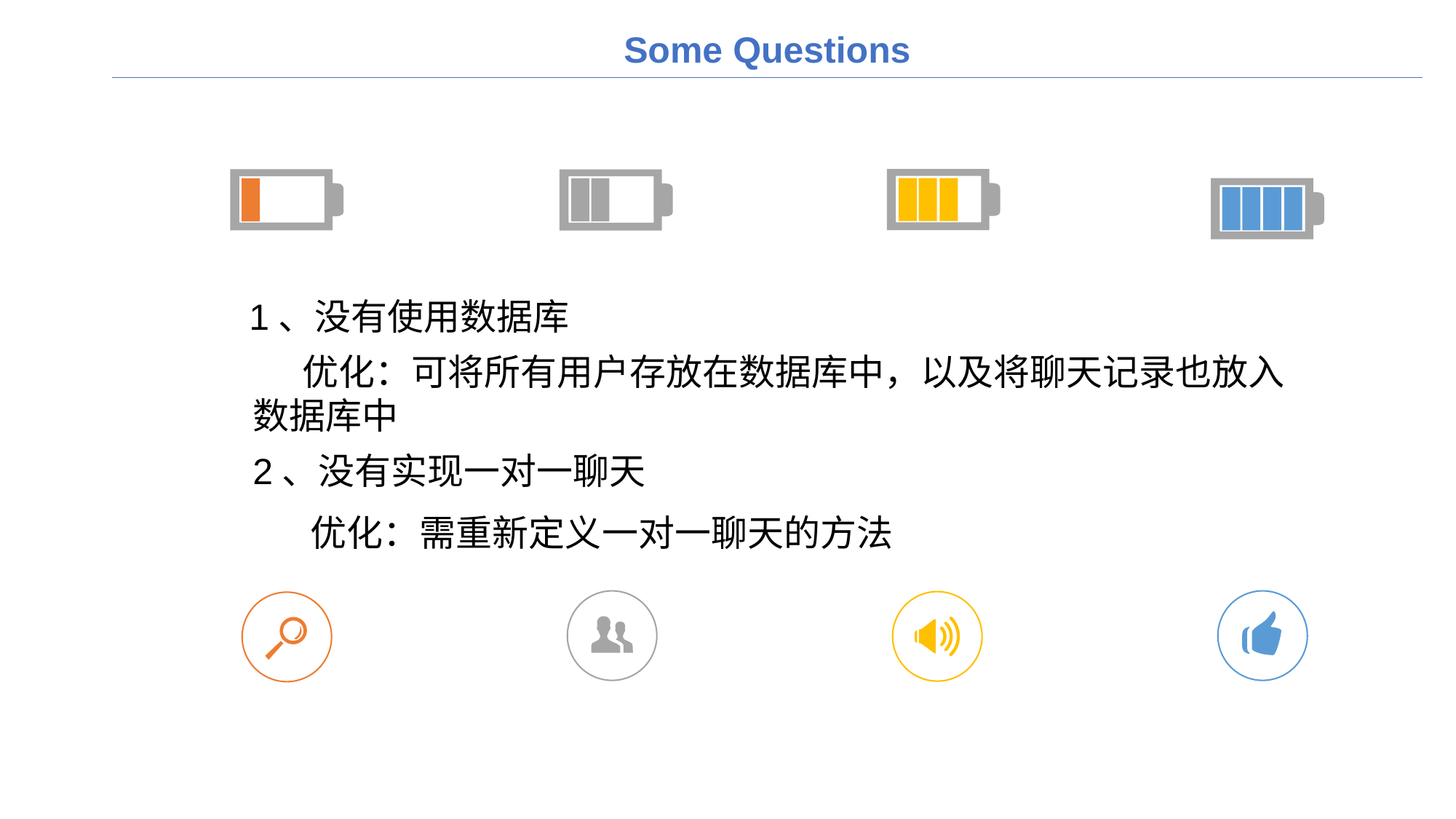

Some Questions

1、没有使用数据库
     优化：可将所有用户存放在数据库中，以及将聊天记录也放入数据库中
2、没有实现一对一聊天
      优化：需重新定义一对一聊天的方法